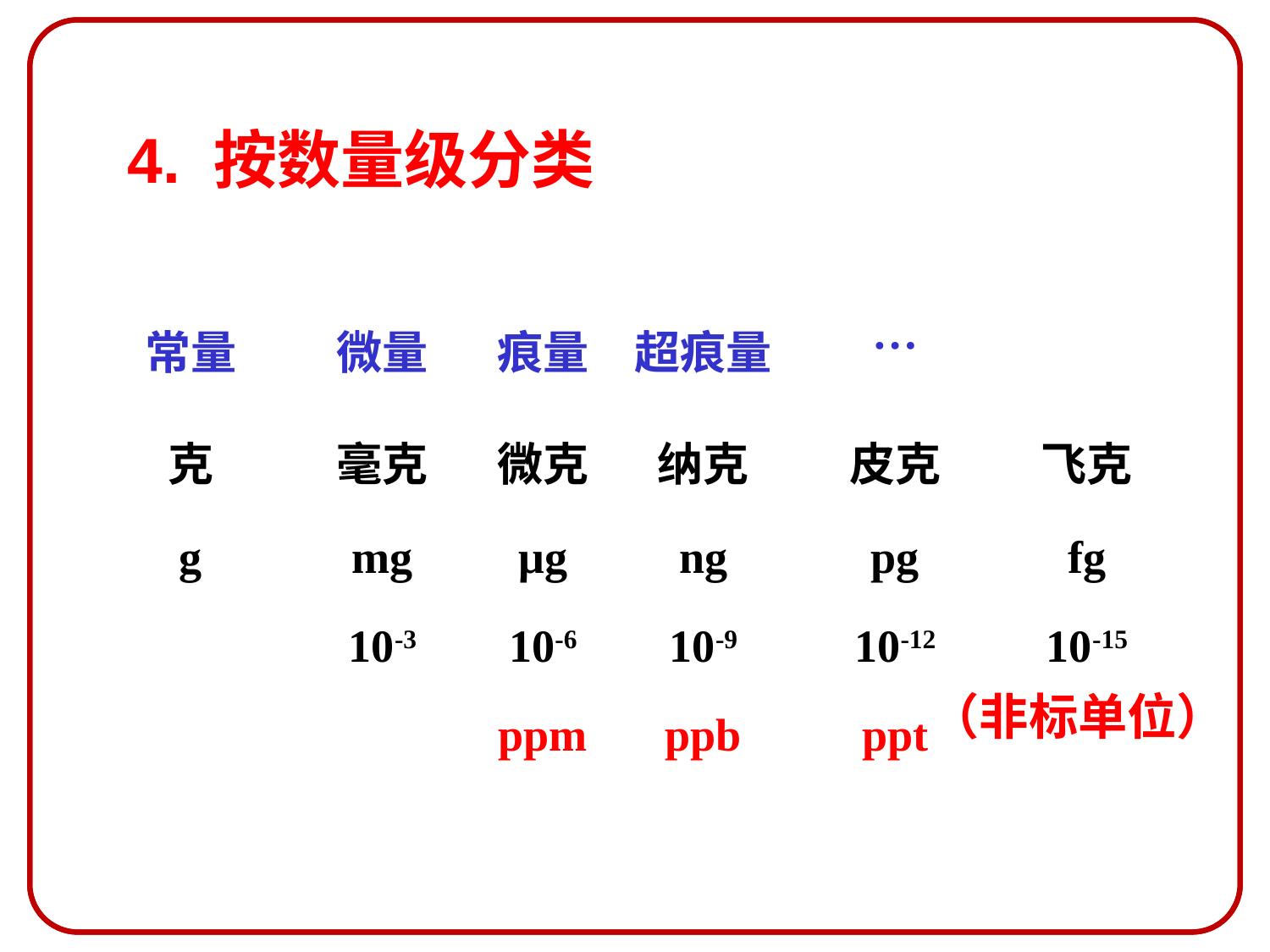

# 4. 按数量级分类
| 常量 | 微量 | 痕量 | 超痕量 | … |  |
| --- | --- | --- | --- | --- | --- |
| 克 | 毫克 | 微克 | 纳克 | 皮克 | 飞克 |
| g | mg | μg | ng | pg | fg |
|  | 10-3 | 10-6 | 10-9 | 10-12 | 10-15 |
|  |  | ppm | ppb | ppt |  |
（非标单位）